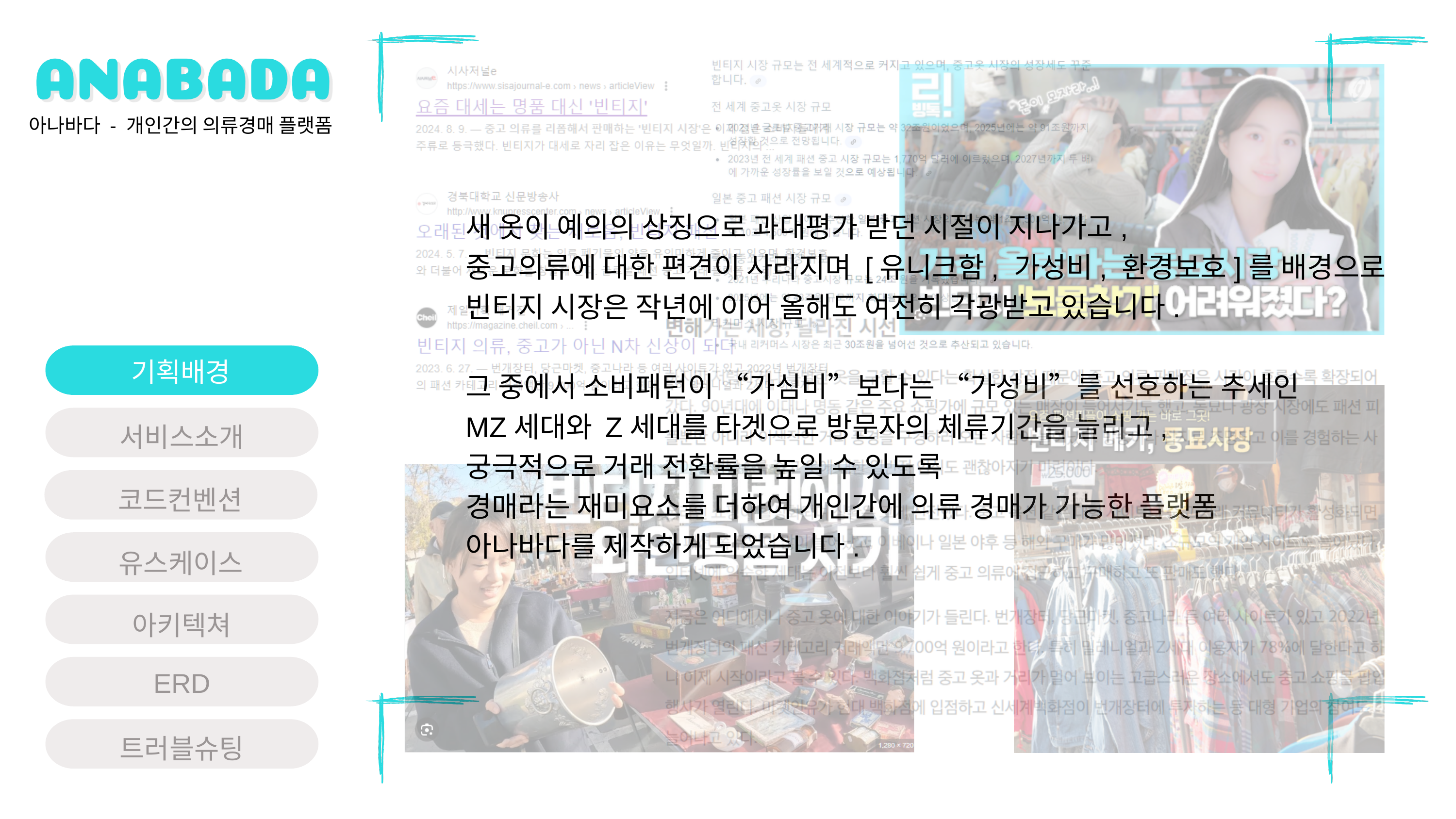

아나바다 - 개인간의 의류경매 플랫폼
새 옷이 예의의 상징으로 과대평가 받던 시절이 지나가고,
중고의류에 대한 편견이 사라지며 [유니크함, 가성비, 환경보호]를 배경으로
빈티지 시장은 작년에 이어 올해도 여전히 각광받고 있습니다.

그 중에서 소비패턴이 “가심비”보다는 “가성비”를 선호하는 추세인
MZ세대와 Z세대를 타겟으로 방문자의 체류기간을 늘리고,
궁극적으로 거래 전환률을 높일 수 있도록
경매라는 재미요소를 더하여 개인간에 의류 경매가 가능한 플랫폼
아나바다를 제작하게 되었습니다.

기획배경

서비스소개

코드컨벤션

유스케이스

아키텍쳐

ERD

트러블슈팅